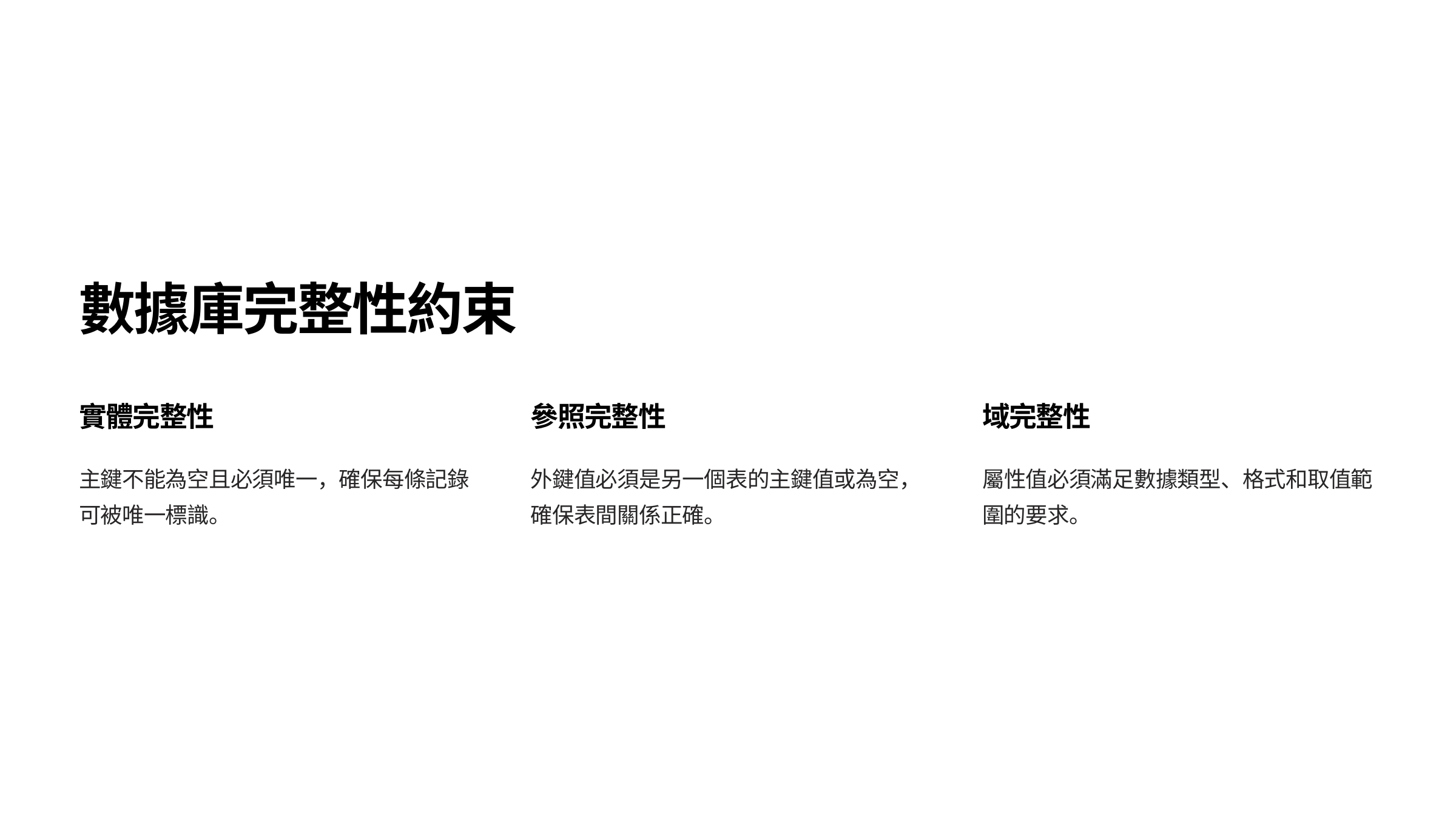

數據庫完整性約束
實體完整性
參照完整性
域完整性
主鍵不能為空且必須唯一，確保每條記錄可被唯一標識。
外鍵值必須是另一個表的主鍵值或為空，確保表間關係正確。
屬性值必須滿足數據類型、格式和取值範圍的要求。